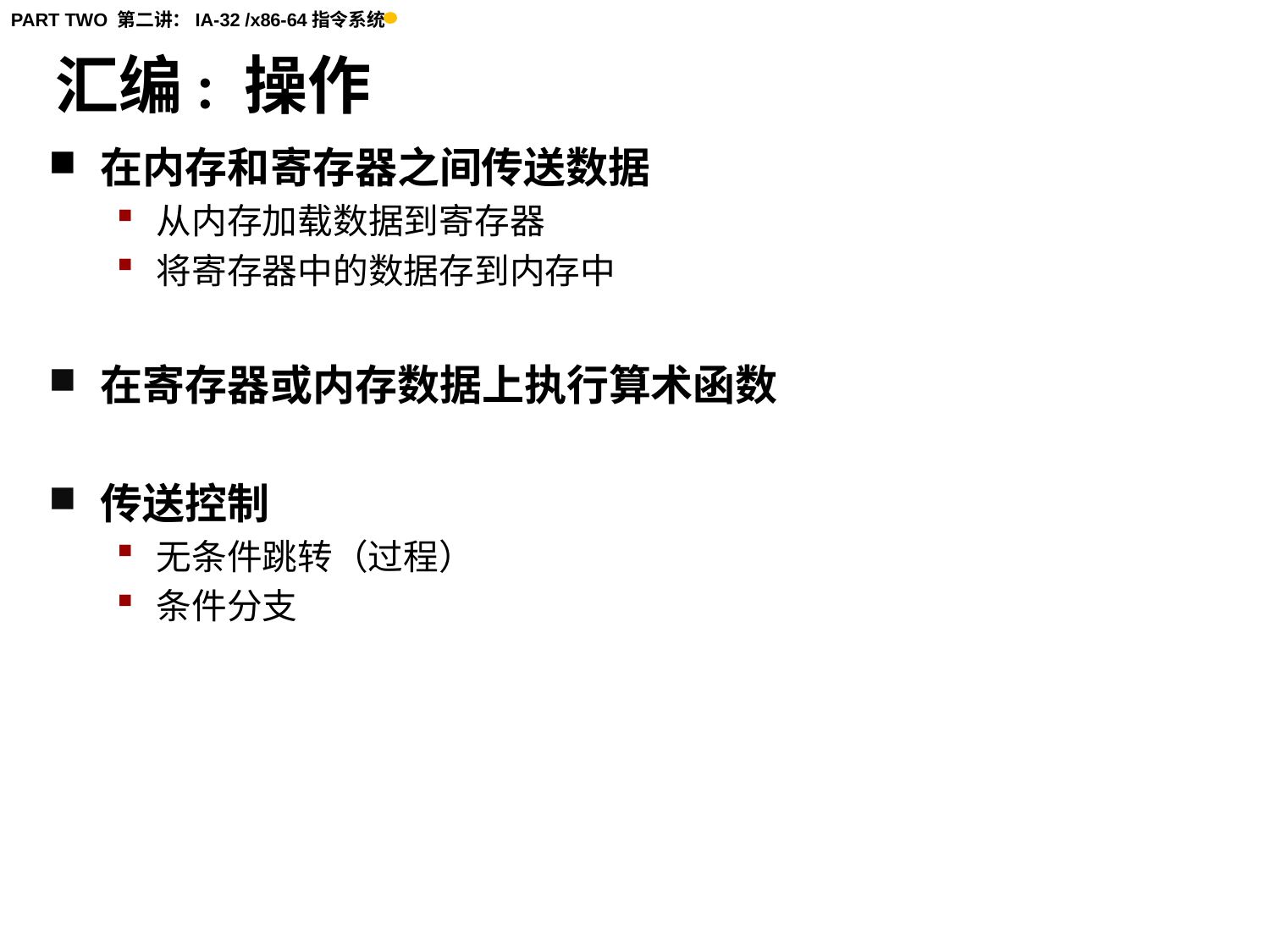

PART TWO 第二讲：IA-32 /x86-64指令系统

汇编: 操作
在内存和寄存器之间传送数据
从内存加载数据到寄存器
将寄存器中的数据存到内存中

在寄存器或内存数据上执行算术函数

传送控制
无条件跳转（过程）
条件分支